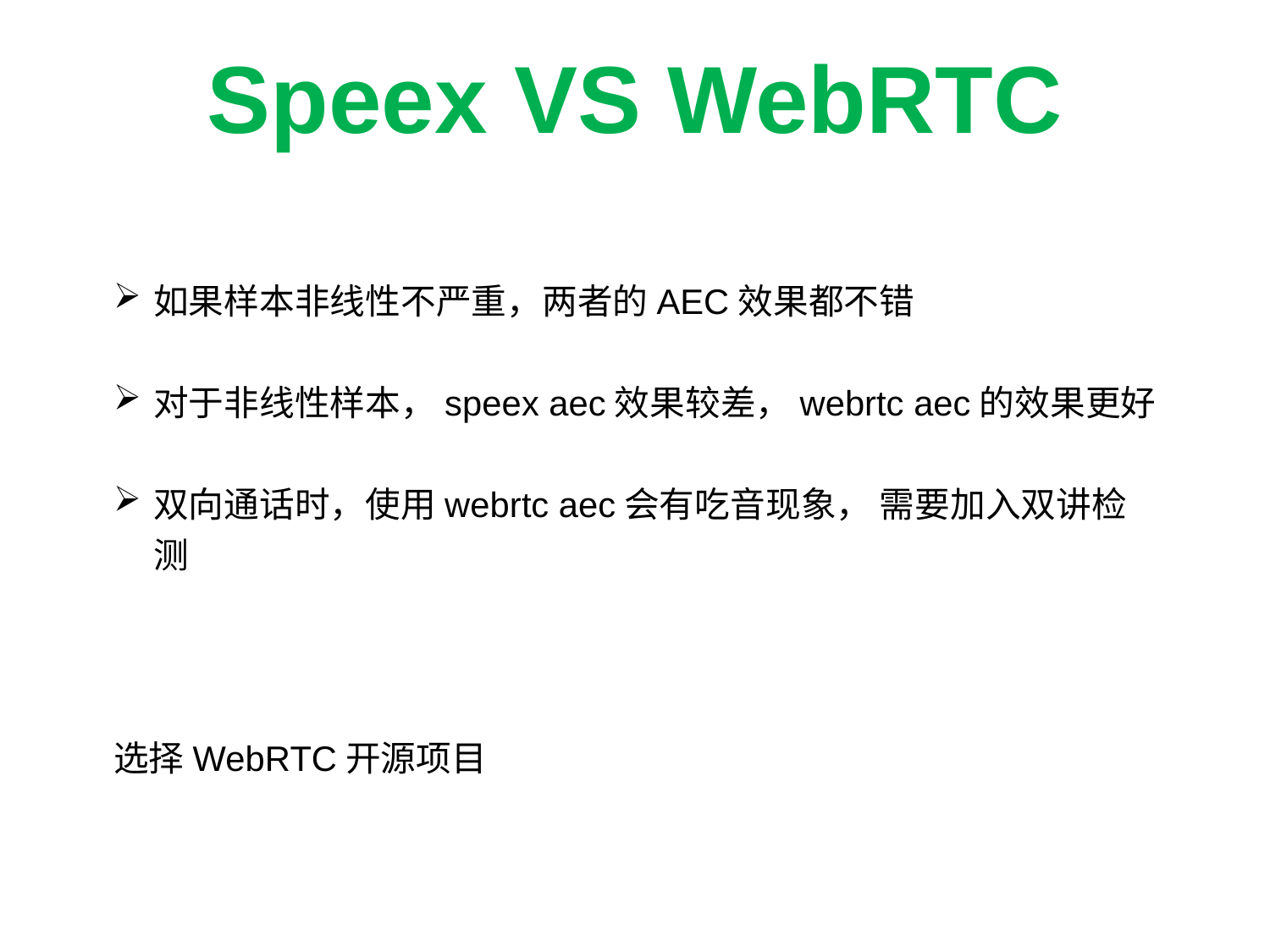

Speex VS WebRTC

如果样本非线性不严重，两者的AEC效果都不错

对于非线性样本，speex aec效果较差，webrtc aec的效果更好

双向通话时，使用webrtc aec会有吃音现象， 需要加入双讲检测

选择WebRTC开源项目